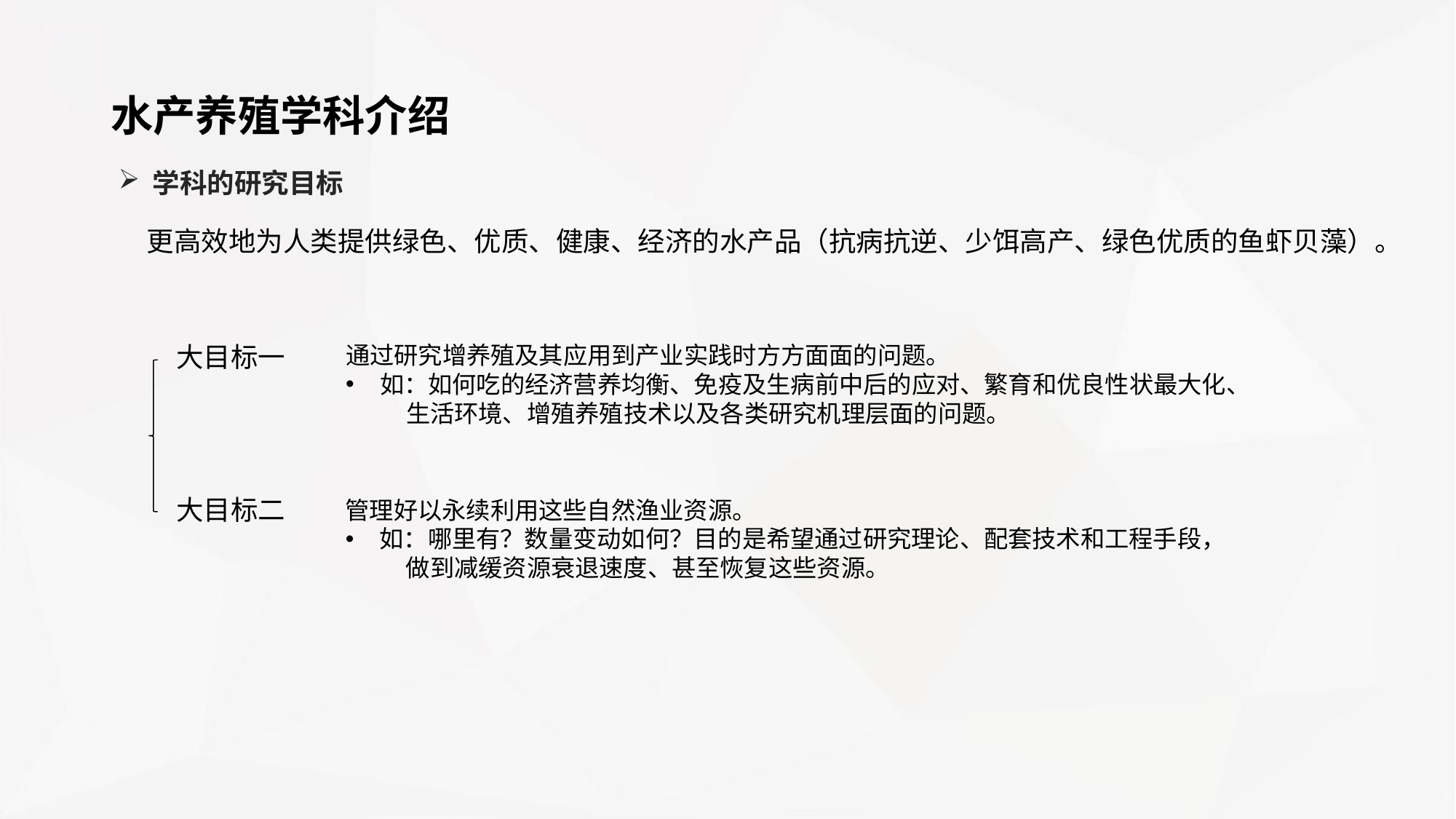

水产养殖学科介绍
学科的研究目标
更高效地为人类提供绿色、优质、健康、经济的水产品（抗病抗逆、少饵高产、绿色优质的鱼虾贝藻）。
大目标一
通过研究增养殖及其应用到产业实践时方方面面的问题。
如：如何吃的经济营养均衡、免疫及生病前中后的应对、繁育和优良性状最大化、
          生活环境、增殖养殖技术以及各类研究机理层面的问题。

大目标二
管理好以永续利用这些自然渔业资源。
如：哪里有？数量变动如何？目的是希望通过研究理论、配套技术和工程手段，
          做到减缓资源衰退速度、甚至恢复这些资源。